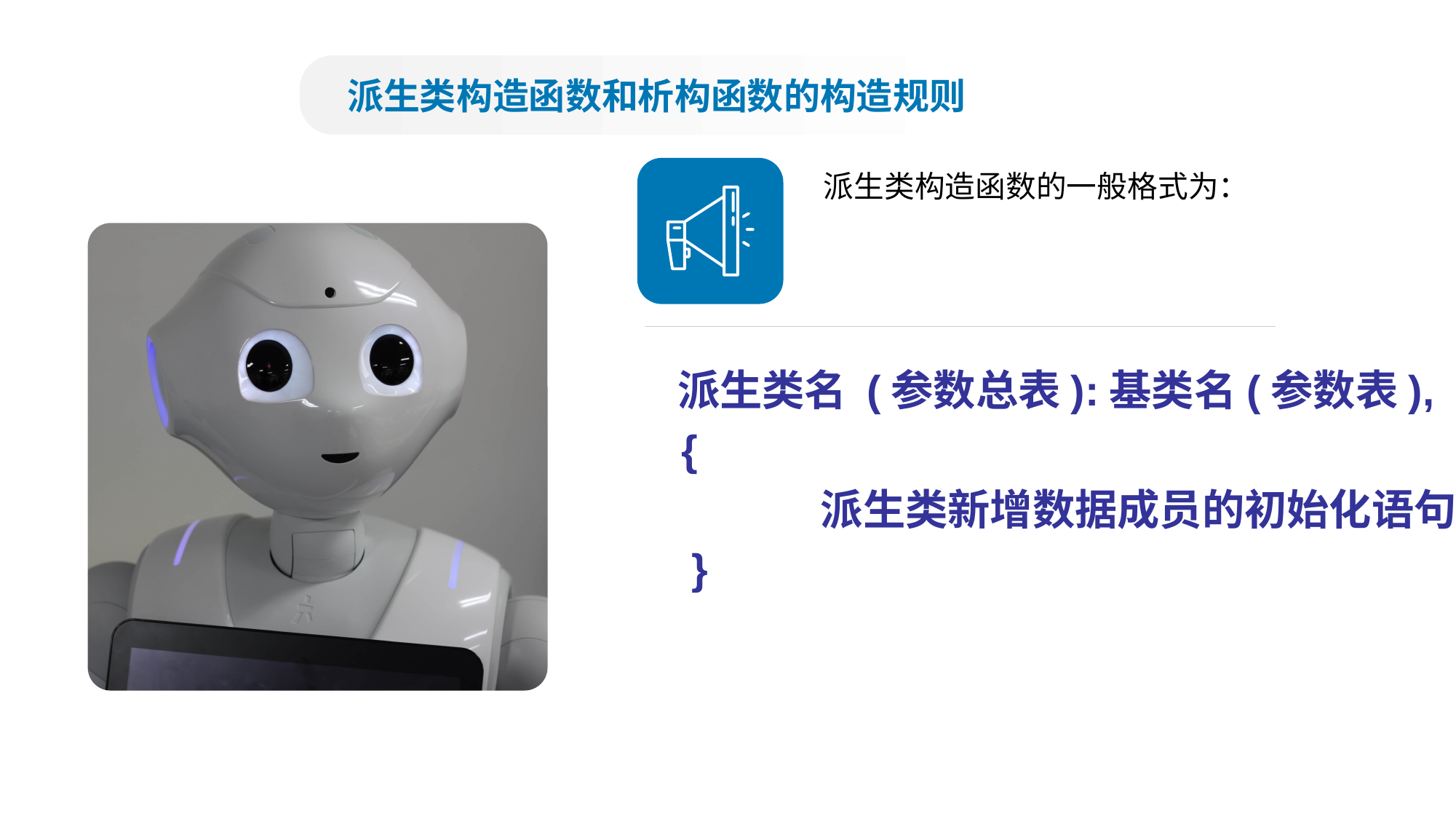

派生类构造函数和析构函数的构造规则

派生类构造函数的一般格式为：

 派生类名 (参数总表):基类名(参数表),
  {
		 派生类新增数据成员的初始化语句;
	}